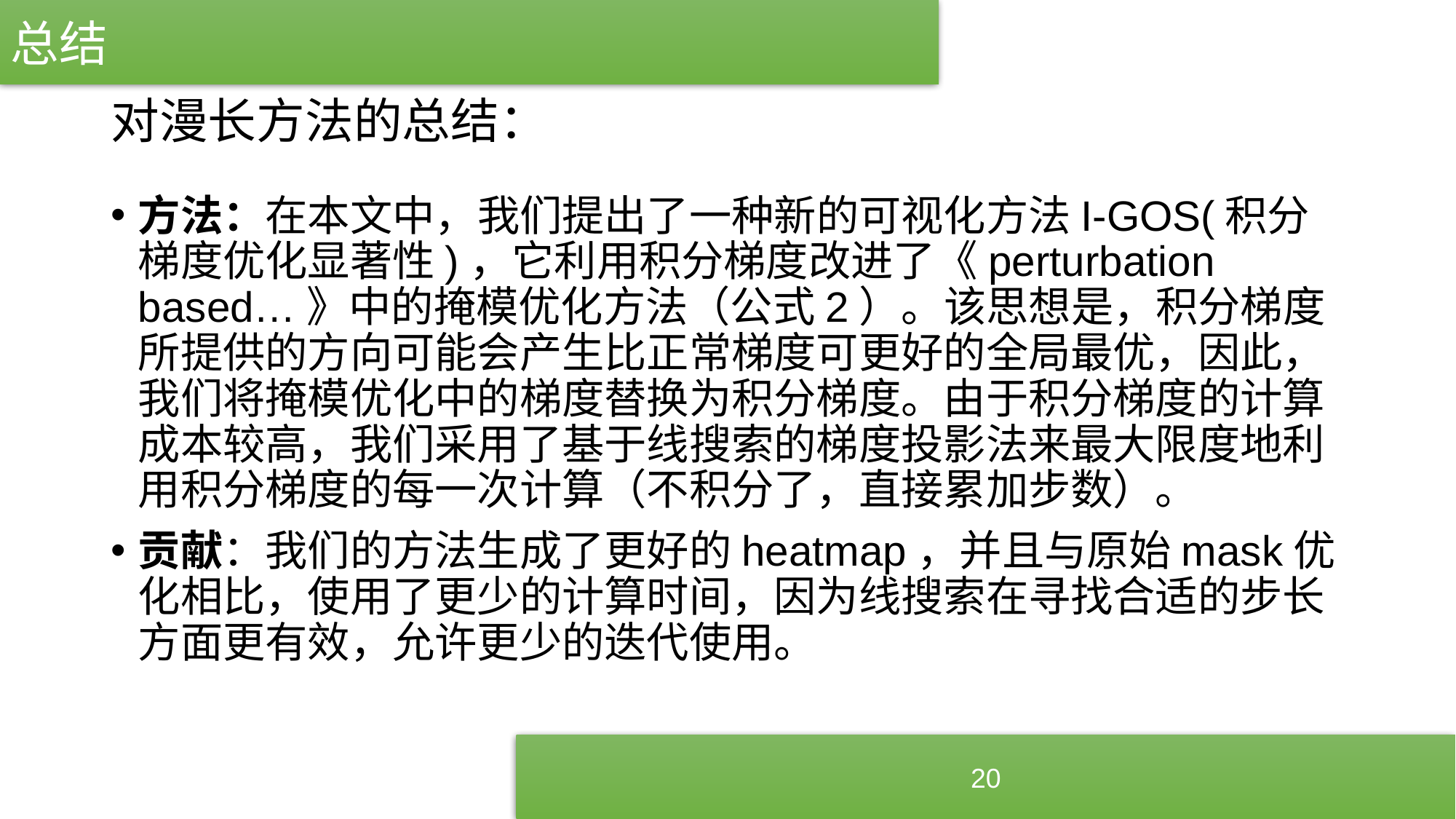

总结
# 对漫长方法的总结：
方法：在本文中，我们提出了一种新的可视化方法I-GOS(积分梯度优化显著性)，它利用积分梯度改进了《perturbation based…》中的掩模优化方法（公式2）。该思想是，积分梯度所提供的方向可能会产生比正常梯度可更好的全局最优，因此，我们将掩模优化中的梯度替换为积分梯度。由于积分梯度的计算成本较高，我们采用了基于线搜索的梯度投影法来最大限度地利用积分梯度的每一次计算（不积分了，直接累加步数）。
贡献：我们的方法生成了更好的heatmap，并且与原始mask优化相比，使用了更少的计算时间，因为线搜索在寻找合适的步长方面更有效，允许更少的迭代使用。
20